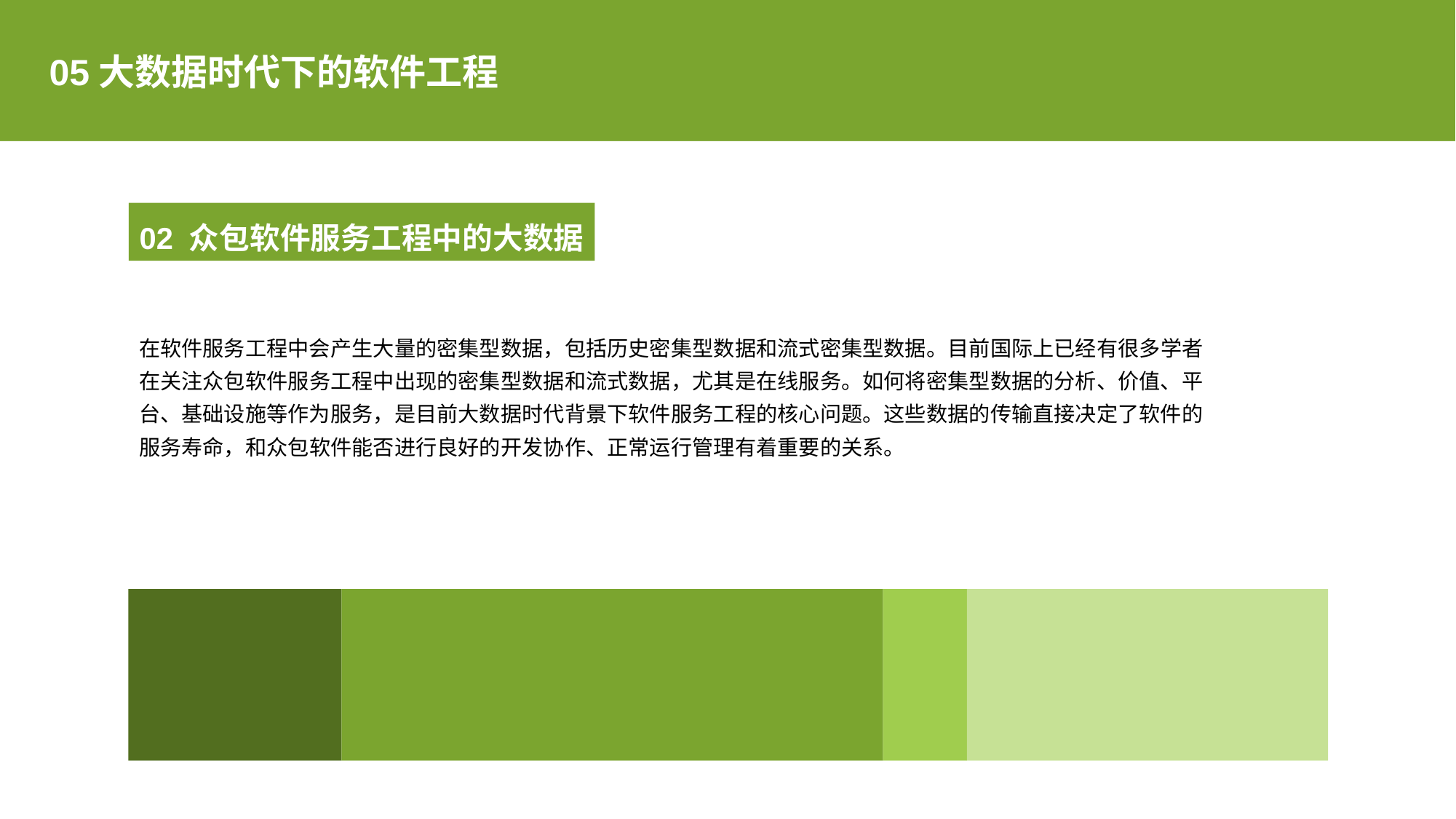

05大数据时代下的软件工程
02 众包软件服务工程中的大数据
在软件服务工程中会产生大量的密集型数据，包括历史密集型数据和流式密集型数据。目前国际上已经有很多学者在关注众包软件服务工程中出现的密集型数据和流式数据，尤其是在线服务。如何将密集型数据的分析、价值、平台、基础设施等作为服务，是目前大数据时代背景下软件服务工程的核心问题。这些数据的传输直接决定了软件的服务寿命，和众包软件能否进行良好的开发协作、正常运行管理有着重要的关系。